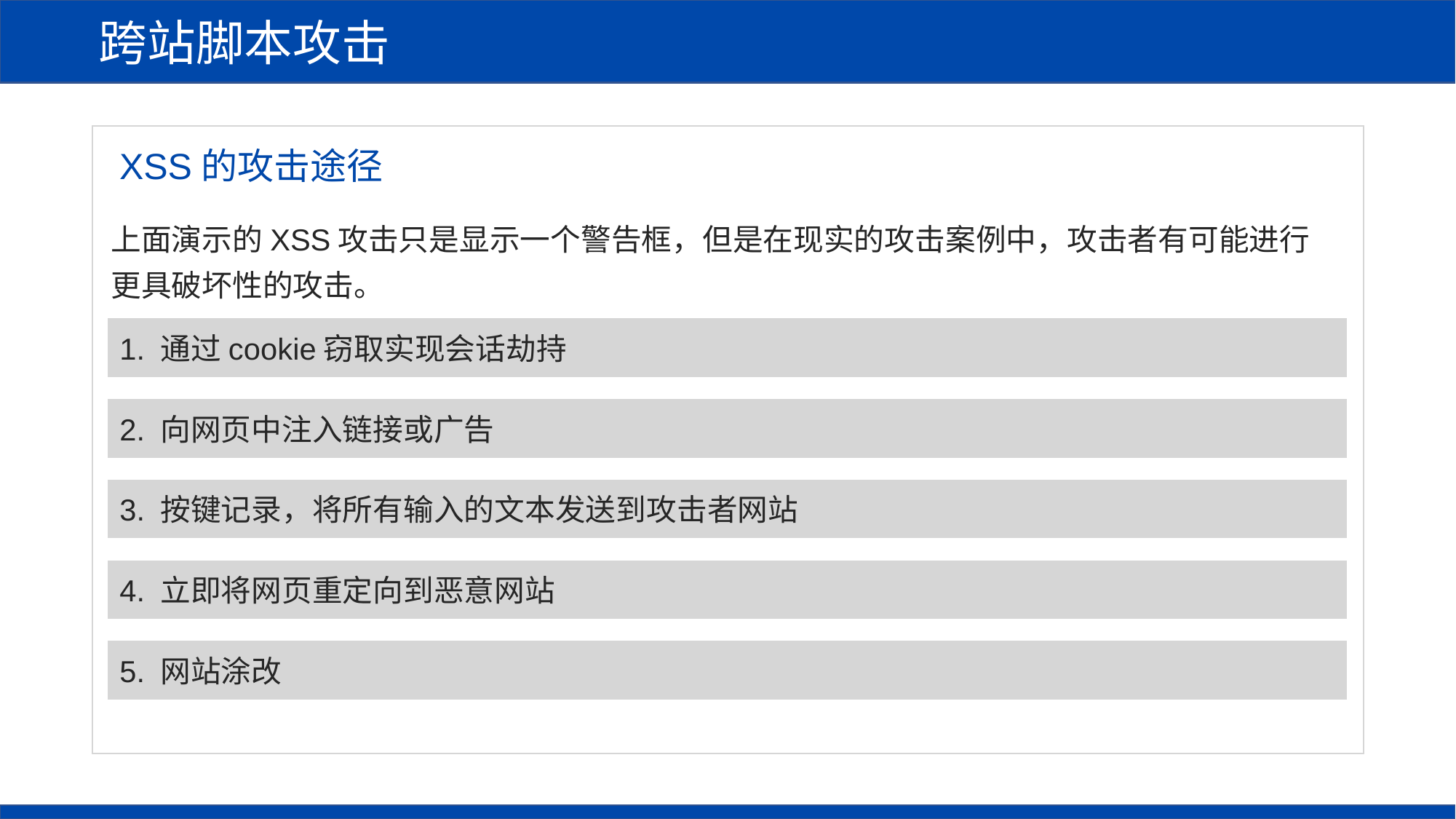

跨站脚本攻击

XSS的攻击途径
上面演示的XSS攻击只是显示一个警告框，但是在现实的攻击案例中，攻击者有可能进行更具破坏性的攻击。
1. 通过cookie窃取实现会话劫持
2. 向网页中注入链接或广告
3. 按键记录，将所有输入的文本发送到攻击者网站
4. 立即将网页重定向到恶意网站
5. 网站涂改